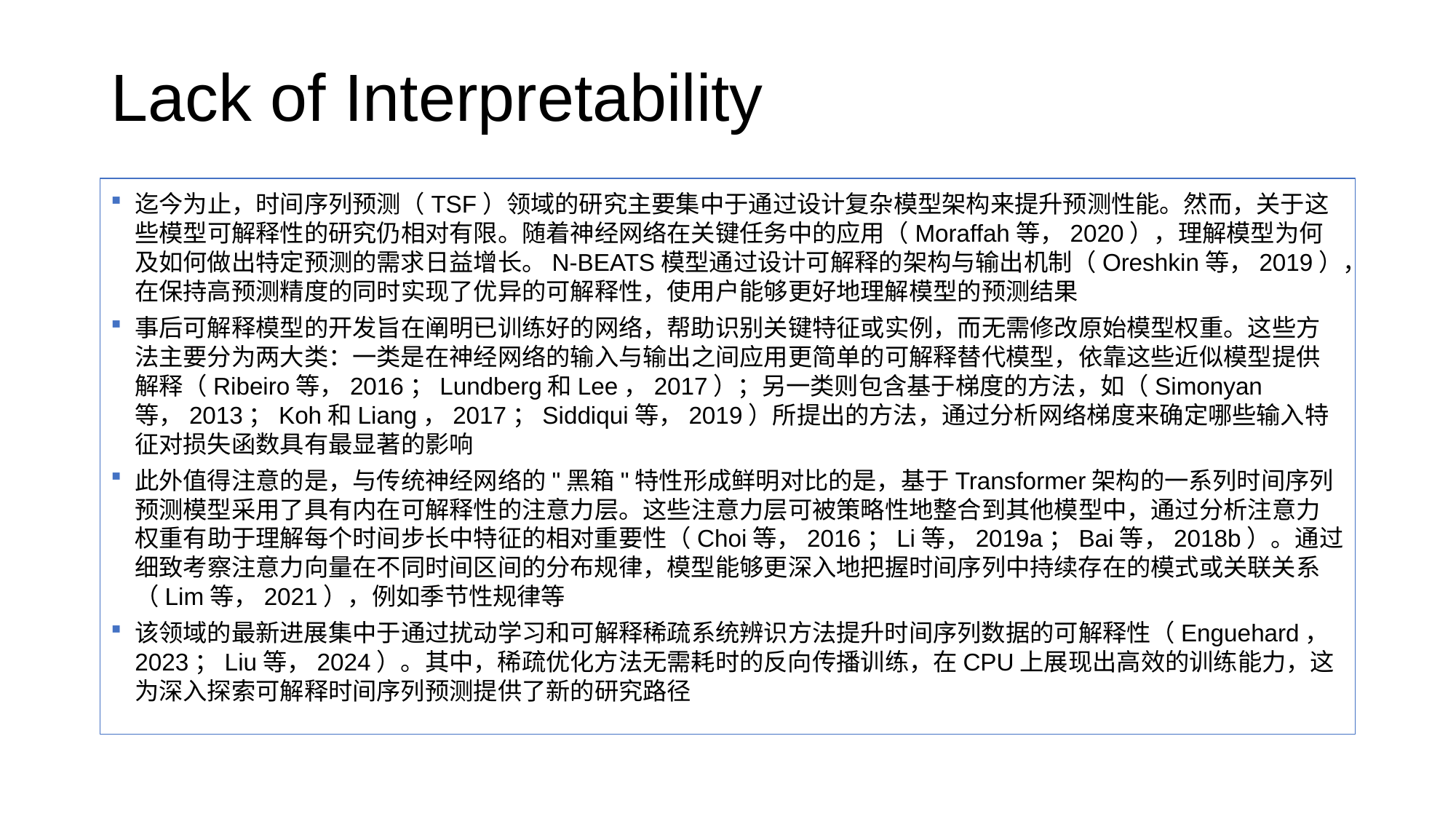

# Lack of Interpretability
迄今为止，时间序列预测（TSF）领域的研究主要集中于通过设计复杂模型架构来提升预测性能。然而，关于这些模型可解释性的研究仍相对有限。随着神经网络在关键任务中的应用（Moraffah等，2020），理解模型为何及如何做出特定预测的需求日益增长。N-BEATS模型通过设计可解释的架构与输出机制（Oreshkin等，2019），在保持高预测精度的同时实现了优异的可解释性，使用户能够更好地理解模型的预测结果
事后可解释模型的开发旨在阐明已训练好的网络，帮助识别关键特征或实例，而无需修改原始模型权重。这些方法主要分为两大类：一类是在神经网络的输入与输出之间应用更简单的可解释替代模型，依靠这些近似模型提供解释（Ribeiro等，2016；Lundberg和Lee，2017）；另一类则包含基于梯度的方法，如（Simonyan等，2013；Koh和Liang，2017；Siddiqui等，2019）所提出的方法，通过分析网络梯度来确定哪些输入特征对损失函数具有最显著的影响
此外值得注意的是，与传统神经网络的"黑箱"特性形成鲜明对比的是，基于Transformer架构的一系列时间序列预测模型采用了具有内在可解释性的注意力层。这些注意力层可被策略性地整合到其他模型中，通过分析注意力权重有助于理解每个时间步长中特征的相对重要性（Choi等，2016；Li等，2019a；Bai等，2018b）。通过细致考察注意力向量在不同时间区间的分布规律，模型能够更深入地把握时间序列中持续存在的模式或关联关系（Lim等，2021），例如季节性规律等
该领域的最新进展集中于通过扰动学习和可解释稀疏系统辨识方法提升时间序列数据的可解释性（Enguehard，2023；Liu等，2024）。其中，稀疏优化方法无需耗时的反向传播训练，在CPU上展现出高效的训练能力，这为深入探索可解释时间序列预测提供了新的研究路径